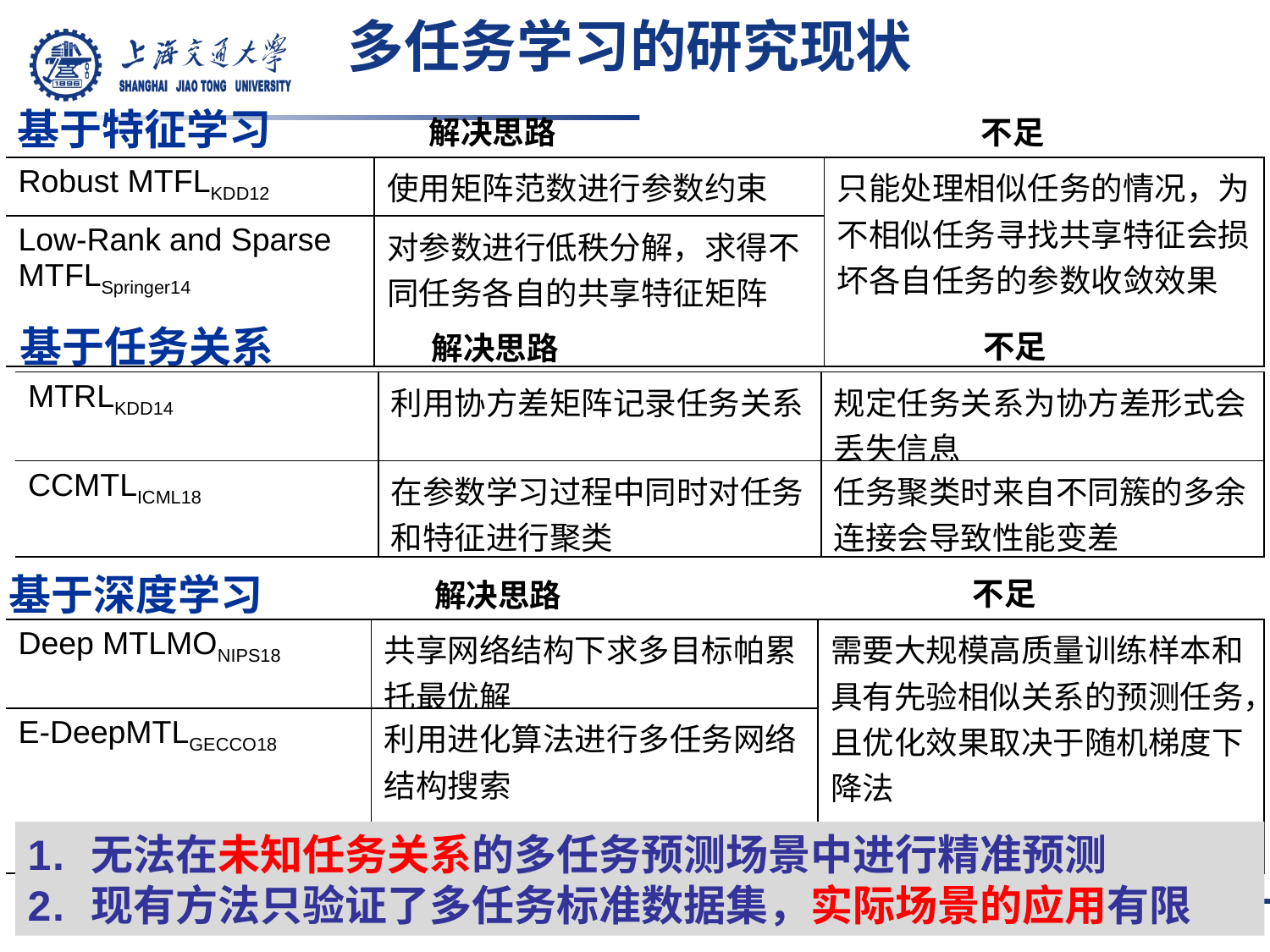

# 多任务学习的研究现状
基于特征学习
解决思路
不足
| Robust MTFLKDD12 | 使用矩阵范数进行参数约束 | 只能处理相似任务的情况，为不相似任务寻找共享特征会损坏各自任务的参数收敛效果 |
| --- | --- | --- |
| Low-Rank and Sparse MTFLSpringer14 | 对参数进行低秩分解，求得不同任务各自的共享特征矩阵 |  |
基于任务关系
不足
解决思路
| MTRLKDD14 | 利用协方差矩阵记录任务关系 | 规定任务关系为协方差形式会丢失信息 |
| --- | --- | --- |
| CCMTLICML18 | 在参数学习过程中同时对任务和特征进行聚类 | 任务聚类时来自不同簇的多余连接会导致性能变差 |
基于深度学习
不足
解决思路
| Deep MTLMONIPS18 | 共享网络结构下求多目标帕累托最优解 | 需要大规模高质量训练样本和具有先验相似关系的预测任务，且优化效果取决于随机梯度下降法 |
| --- | --- | --- |
| E-DeepMTLGECCO18 | 利用进化算法进行多任务网络结构搜索 |  |
无法在未知任务关系的多任务预测场景中进行精准预测
现有方法只验证了多任务标准数据集，实际场景的应用有限